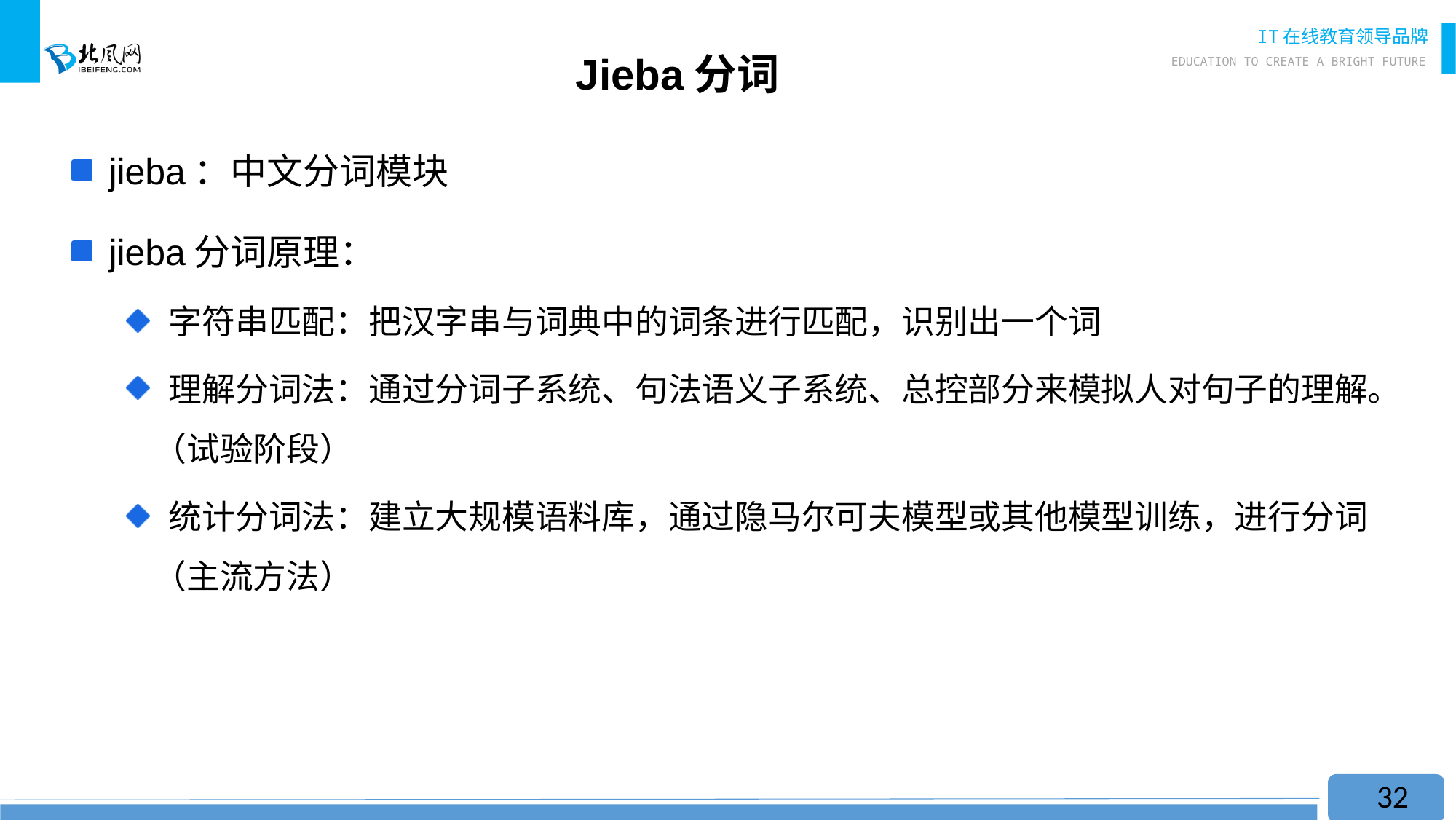

# Jieba分词
 jieba：中文分词模块
 jieba分词原理：
 字符串匹配：把汉字串与词典中的词条进行匹配，识别出一个词
 理解分词法：通过分词子系统、句法语义子系统、总控部分来模拟人对句子的理解。（试验阶段）
 统计分词法：建立大规模语料库，通过隐马尔可夫模型或其他模型训练，进行分词（主流方法）